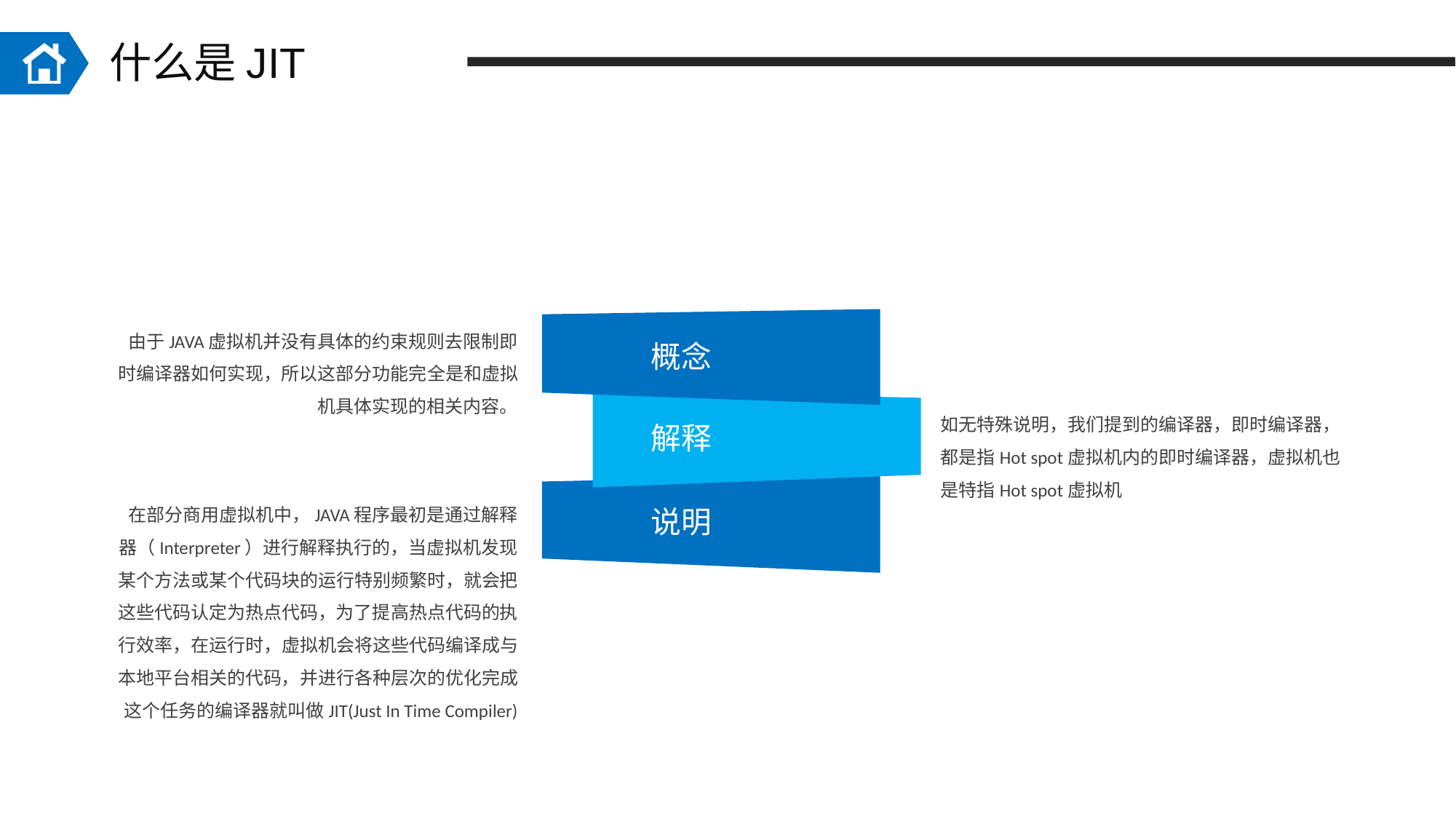

什么是JIT

由于JAVA虚拟机并没有具体的约束规则去限制即时编译器如何实现，所以这部分功能完全是和虚拟机具体实现的相关内容。
概念
如无特殊说明，我们提到的编译器，即时编译器，都是指Hot spot虚拟机内的即时编译器，虚拟机也是特指Hot spot虚拟机
解释
在部分商用虚拟机中，JAVA程序最初是通过解释器（Interpreter）进行解释执行的，当虚拟机发现某个方法或某个代码块的运行特别频繁时，就会把这些代码认定为热点代码，为了提高热点代码的执行效率，在运行时，虚拟机会将这些代码编译成与本地平台相关的代码，并进行各种层次的优化完成这个任务的编译器就叫做JIT(Just In Time Compiler)
说明